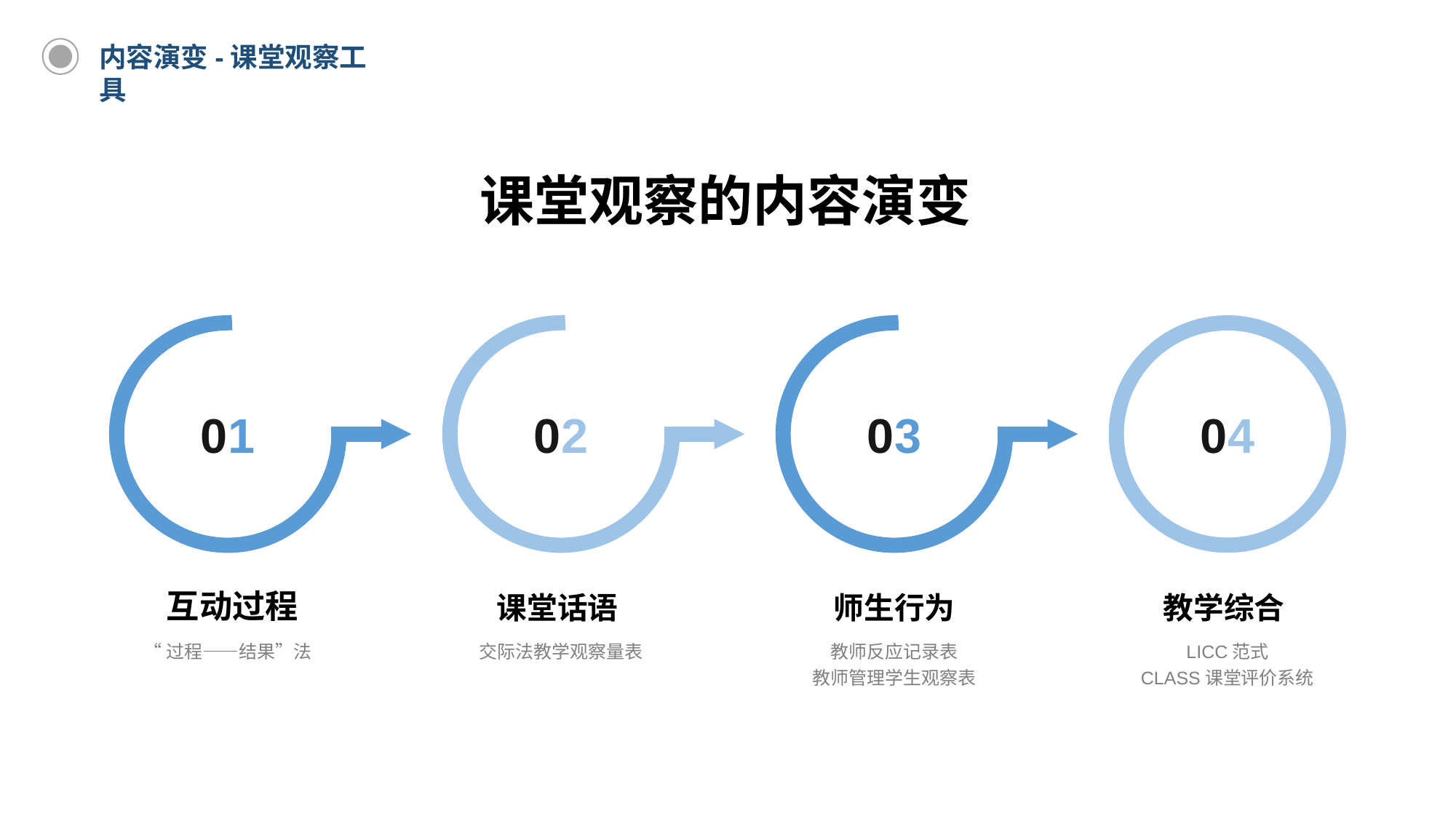

内容演变-课堂观察工具

课堂观察的内容演变
0 1
0 2
0 3
0 4
 互动过程
课堂话语
师生行为
教学综合
“过程——结果”法
交际法教学观察量表
教师反应记录表
教师管理学生观察表
LICC范式
CLASS课堂评价系统